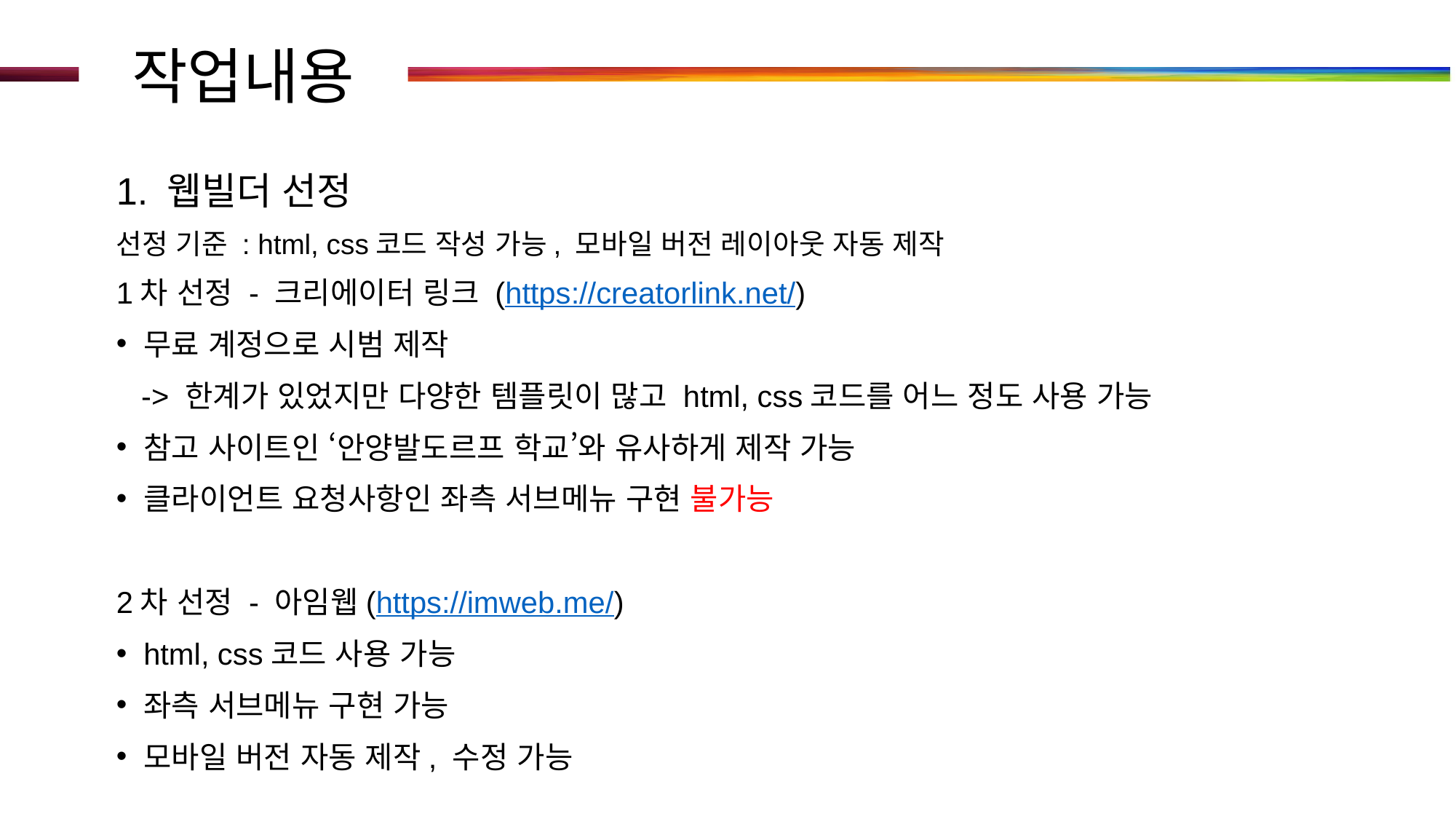

# 작업내용
1. 웹빌더 선정
선정 기준 : html, css코드 작성 가능, 모바일 버전 레이아웃 자동 제작

1차 선정 - 크리에이터 링크 (https://creatorlink.net/)
무료 계정으로 시범 제작
   -> 한계가 있었지만 다양한 템플릿이 많고 html, css코드를 어느 정도 사용 가능
참고 사이트인 ‘안양발도르프 학교’와 유사하게 제작 가능
클라이언트 요청사항인 좌측 서브메뉴 구현 불가능

2차 선정 - 아임웹(https://imweb.me/)
html, css코드 사용 가능
좌측 서브메뉴 구현 가능
모바일 버전 자동 제작, 수정 가능